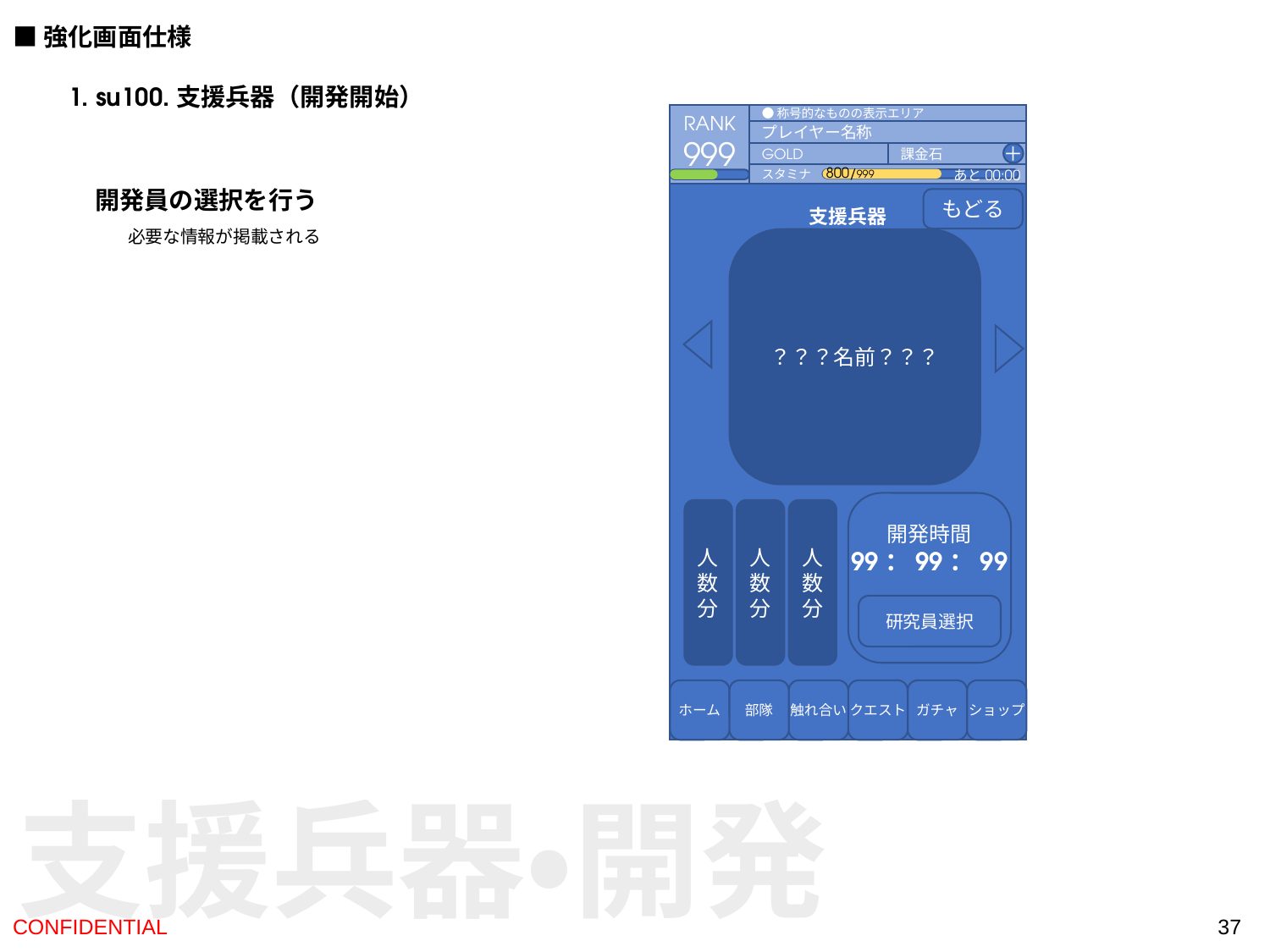

■強化画面仕様
1. su100.支援兵器（開発開始）
RANK
999
●称号的なものの表示エリア
プレイヤー名称
GOLD
課金石
＋
800/999
スタミナ
あと00:00

支援兵器
開発員の選択を行う
必要な情報が掲載される
もどる
？？？名前？？？

開発時間
99：99：99

人
数
分
人
数
分
人
数
分
研究員選択
ホーム
部隊
触れ合い
クエスト
ガチャ
ショップ
支援兵器・開発
37
CONFIDENTIAL